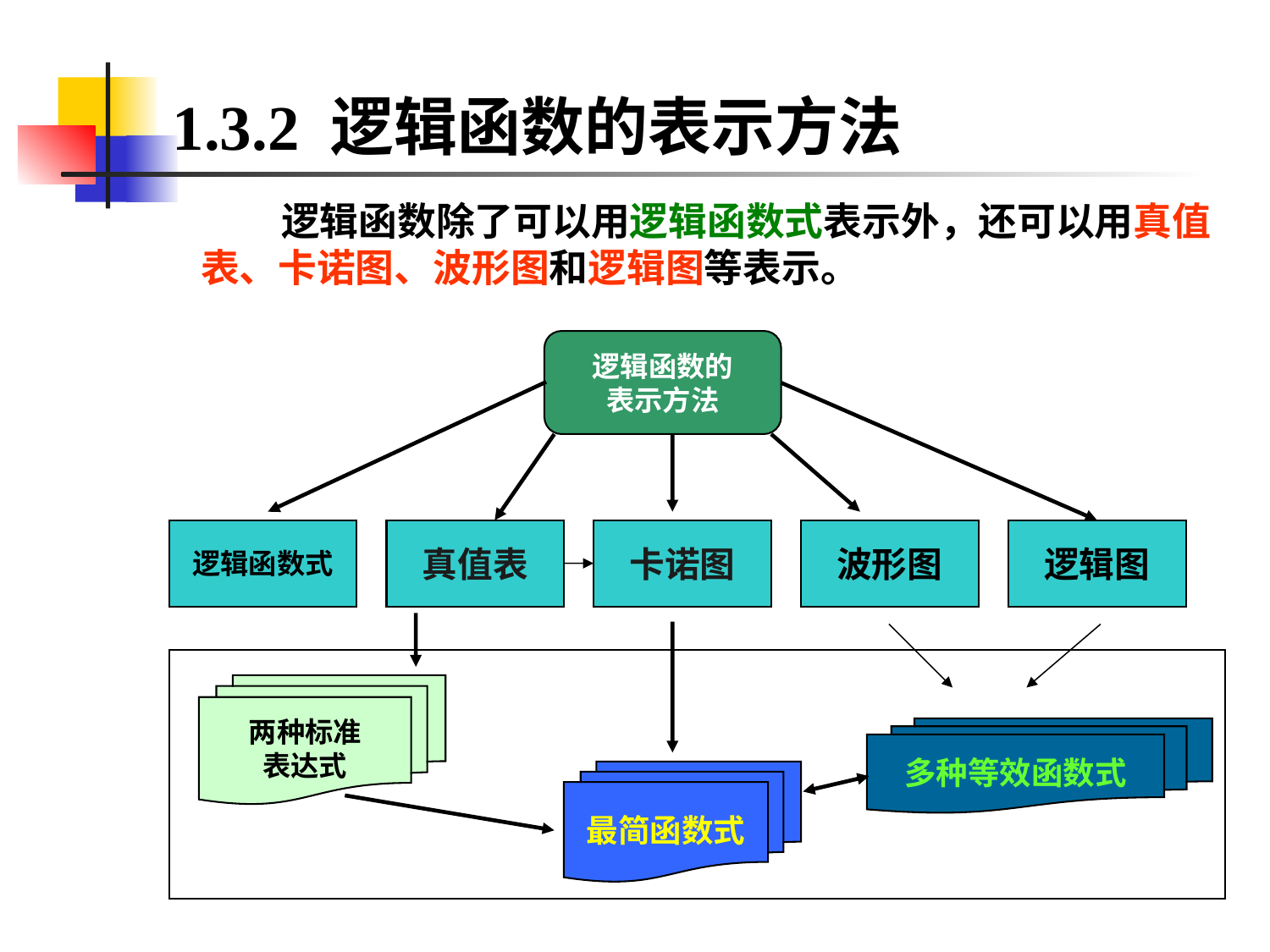

# 1.3.2 逻辑函数的表示方法
        逻辑函数除了可以用逻辑函数式表示外，还可以用真值表、卡诺图、波形图和逻辑图等表示。
逻辑函数的
表示方法

逻辑函数式
真值表
卡诺图
波形图
逻辑图

两种标准
表达式
多种等效函数式
最简函数式